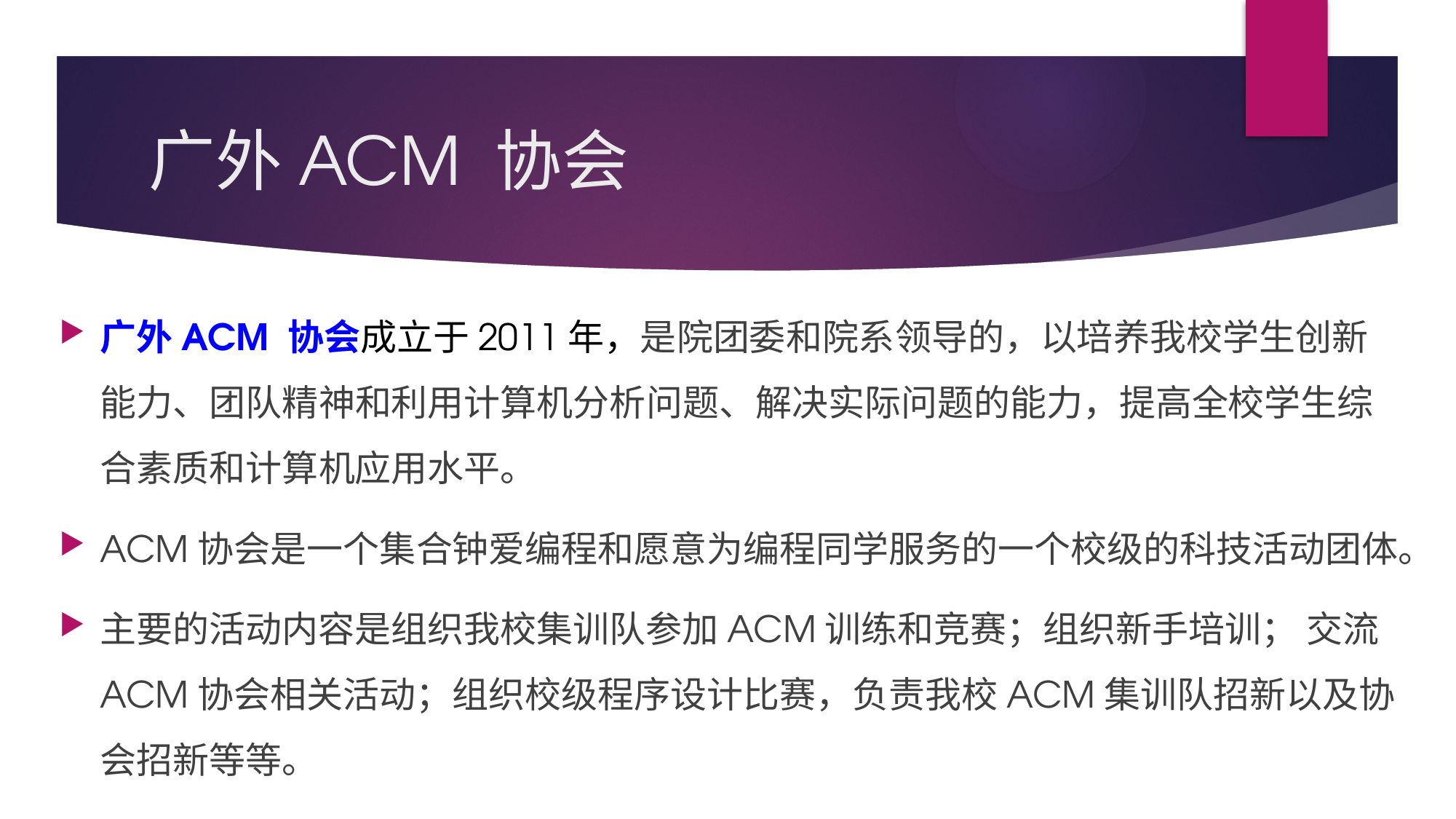

# 广外ACM 协会
广外ACM 协会成立于2011年，是院团委和院系领导的，以培养我校学生创新能力、团队精神和利用计算机分析问题、解决实际问题的能力，提高全校学生综合素质和计算机应用水平。
ACM协会是一个集合钟爱编程和愿意为编程同学服务的一个校级的科技活动团体。
主要的活动内容是组织我校集训队参加ACM训练和竞赛；组织新手培训； 交流ACM协会相关活动；组织校级程序设计比赛，负责我校ACM集训队招新以及协会招新等等。